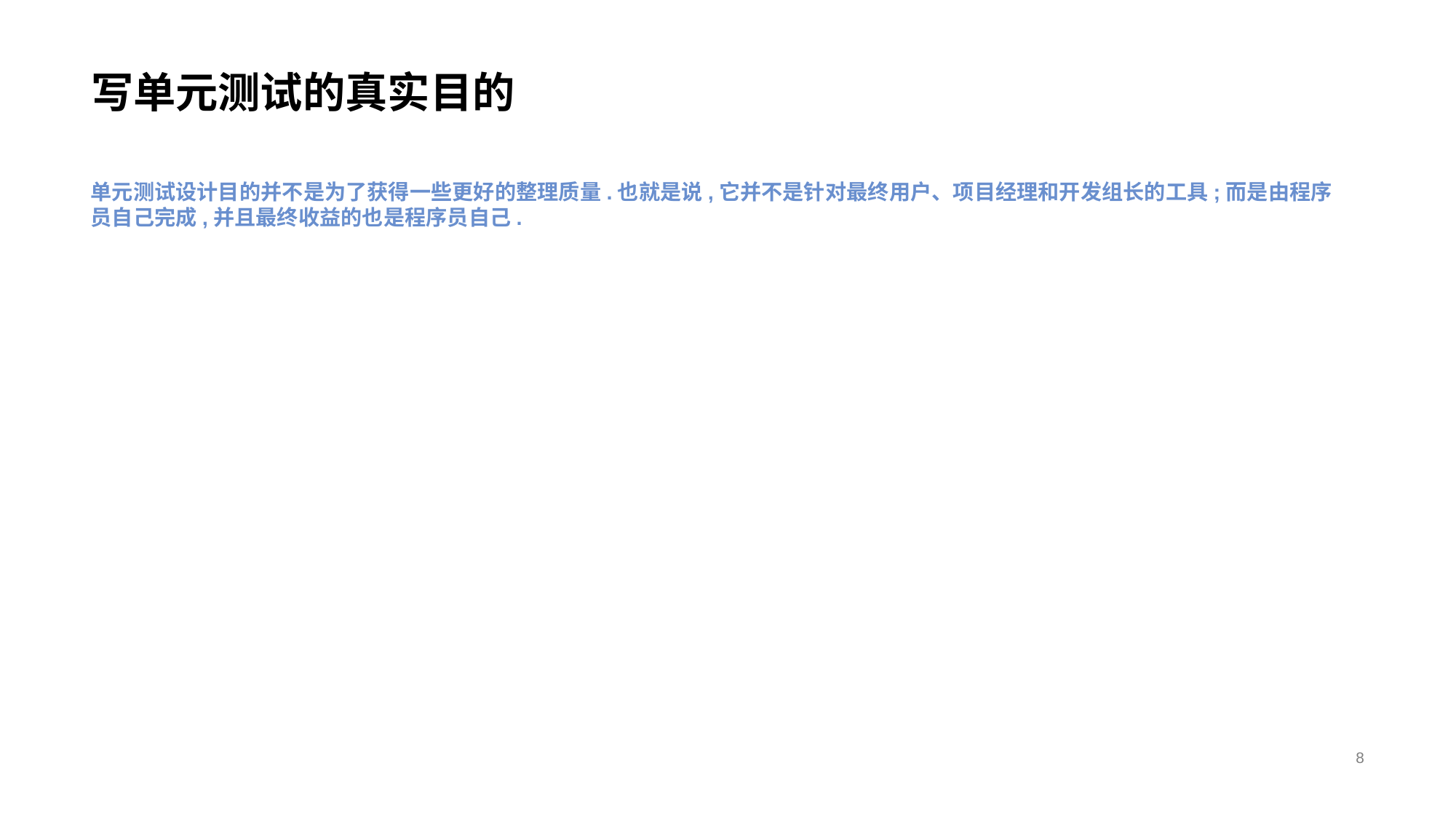

# 写单元测试的真实目的

单元测试设计目的并不是为了获得一些更好的整理质量.也就是说,它并不是针对最终用户、项目经理和开发组长的工具;而是由程序员自己完成,并且最终收益的也是程序员自己.

8